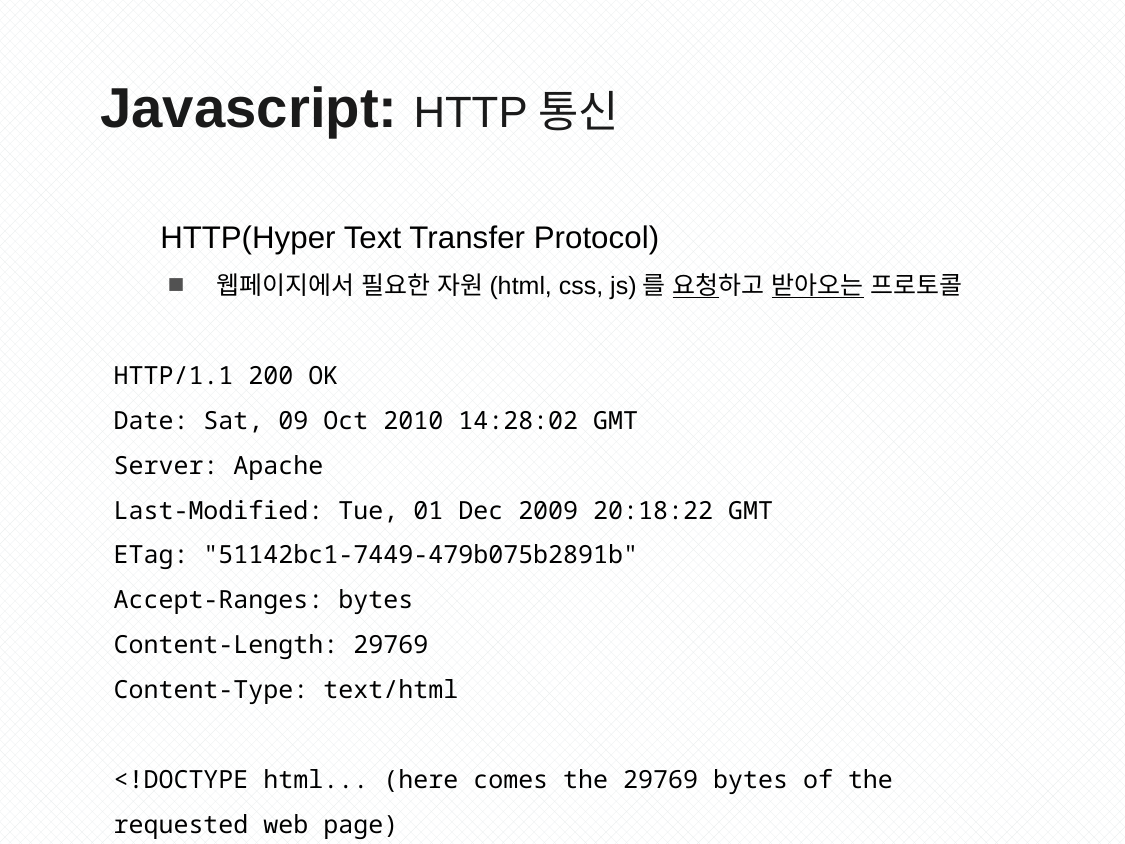

Javascript: HTTP통신
HTTP(Hyper Text Transfer Protocol)
웹페이지에서 필요한 자원(html, css, js)를 요청하고 받아오는 프로토콜

HTTP/1.1 200 OK
Date: Sat, 09 Oct 2010 14:28:02 GMT
Server: Apache
Last-Modified: Tue, 01 Dec 2009 20:18:22 GMT
ETag: "51142bc1-7449-479b075b2891b"
Accept-Ranges: bytes
Content-Length: 29769
Content-Type: text/html

<!DOCTYPE html... (here comes the 29769 bytes of the requested web page)